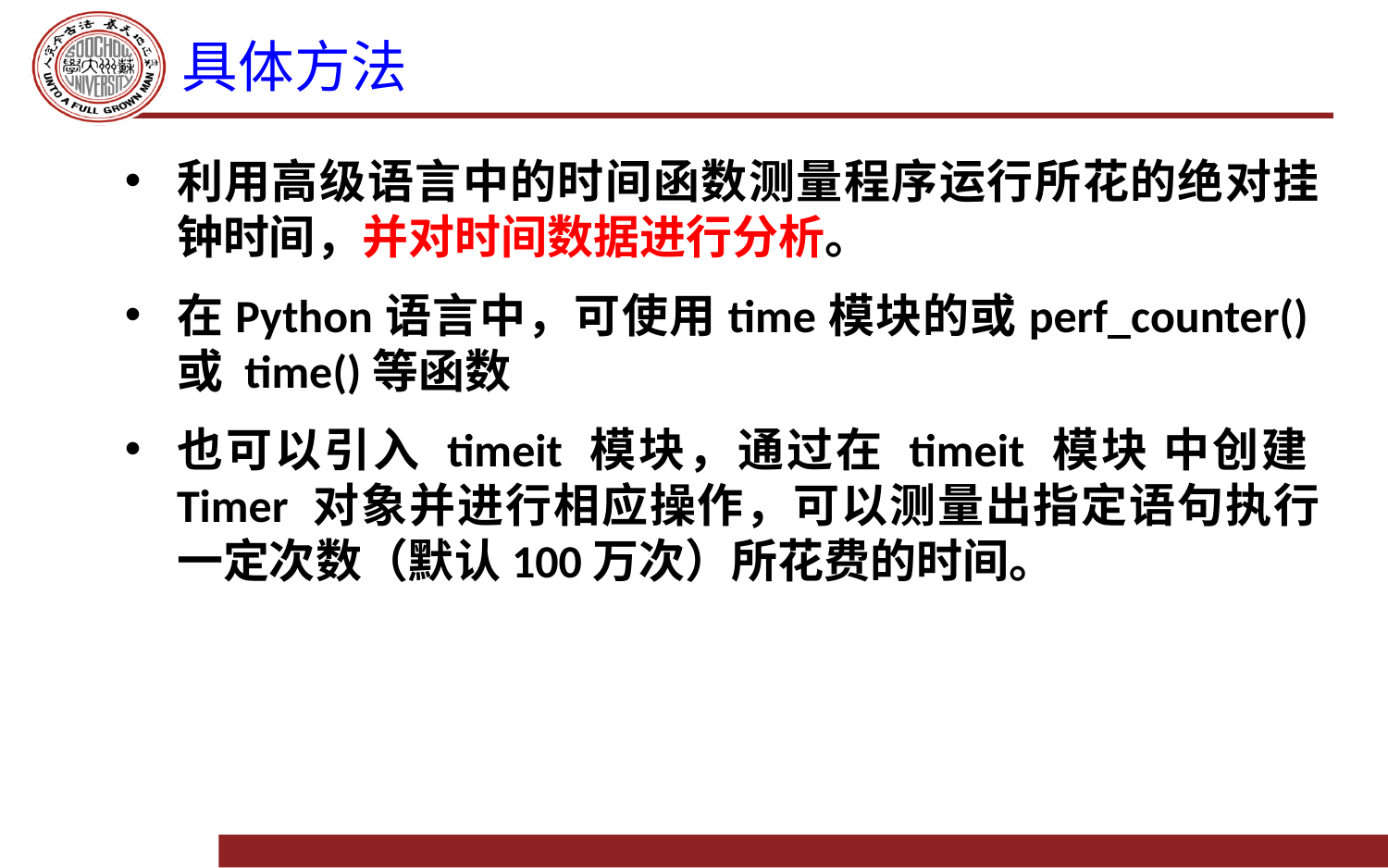

# 具体方法
利用高级语言中的时间函数测量程序运行所花的绝对挂钟时间，并对时间数据进行分析。
在Python语言中，可使用time模块的或perf_counter()或 time()等函数
也可以引入 timeit 模块，通过在 timeit 模块 中创建Timer 对象并进行相应操作，可以测量出指定语句执行一定次数（默认100万次）所花费的时间。